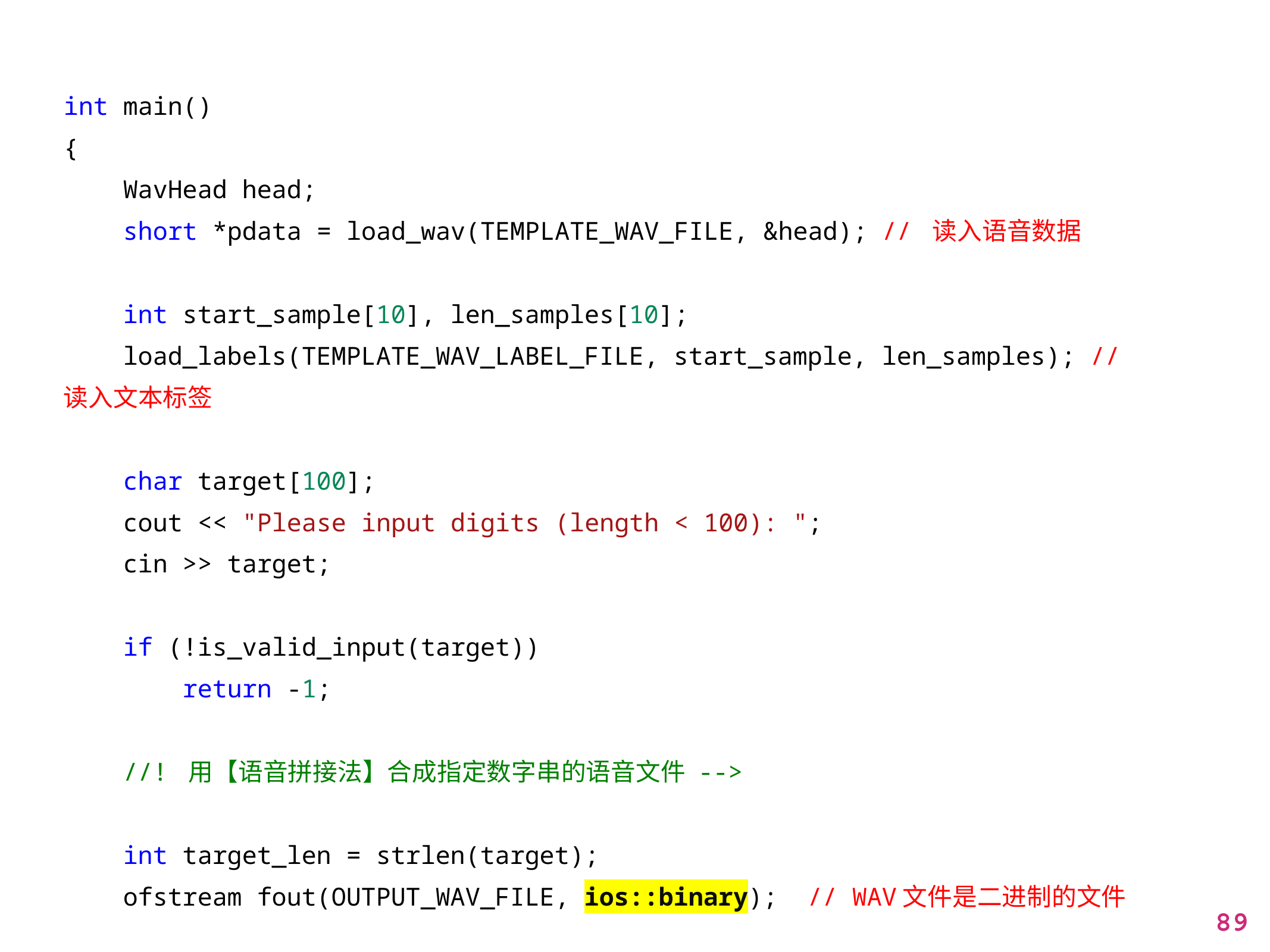

int main()
{
    WavHead head;
    short *pdata = load_wav(TEMPLATE_WAV_FILE, &head); // 读入语音数据
    int start_sample[10], len_samples[10];
    load_labels(TEMPLATE_WAV_LABEL_FILE, start_sample, len_samples); // 读入文本标签
    char target[100];
    cout << "Please input digits (length < 100): ";
    cin >> target;
    if (!is_valid_input(target))
        return -1;
    //! 用【语音拼接法】合成指定数字串的语音文件 -->
    int target_len = strlen(target);
    ofstream fout(OUTPUT_WAV_FILE, ios::binary);  // WAV文件是二进制的文件
89